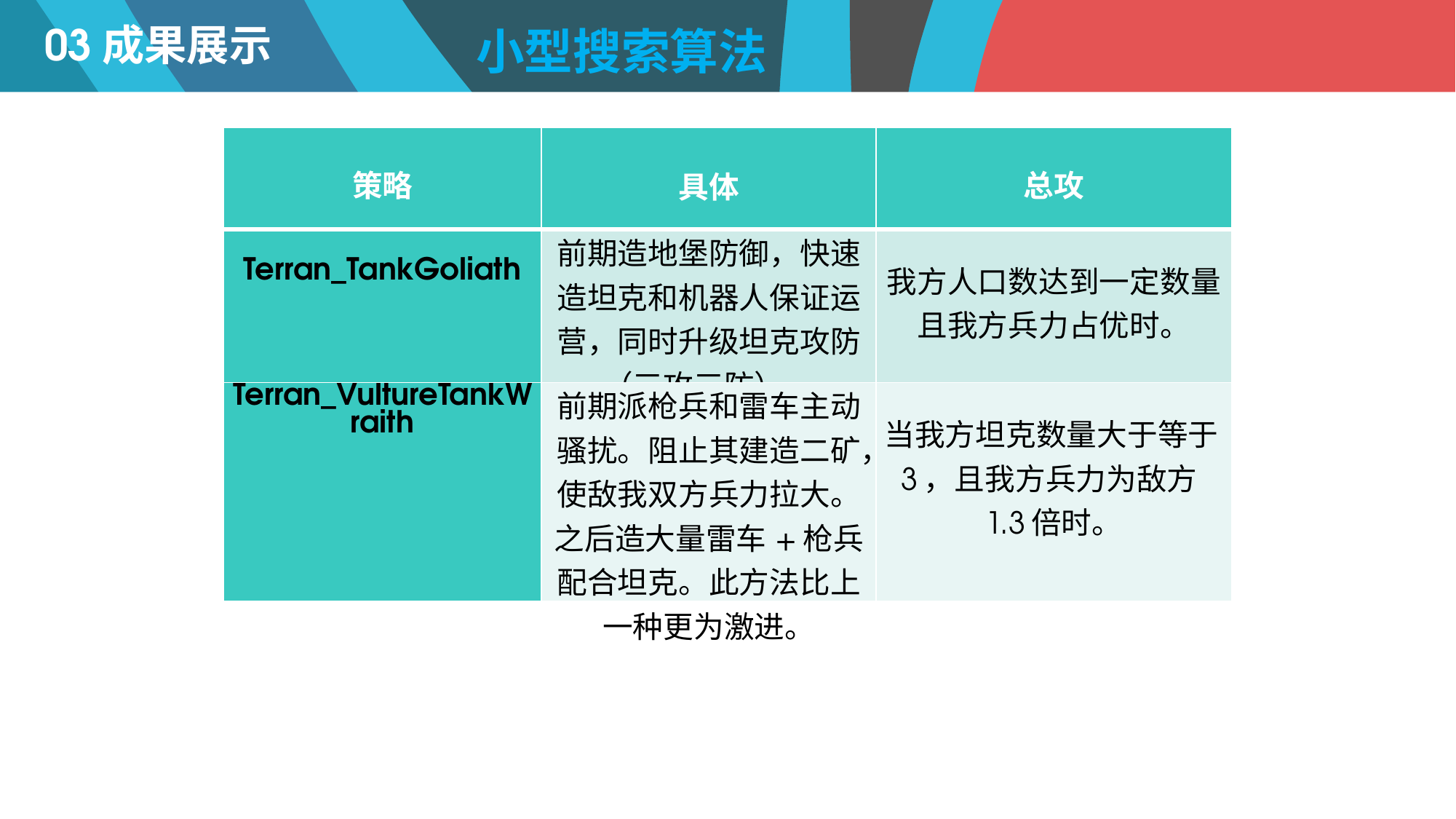

03成果展示
小型搜索算法
| 策略 | 具体 | 总攻 |
| --- | --- | --- |
| Terran\_TankGoliath | 前期造地堡防御，快速造坦克和机器人保证运营，同时升级坦克攻防（三攻三防）。 | 我方人口数达到一定数量且我方兵力占优时。 |
| Terran\_VultureTankWraith | 前期派枪兵和雷车主动骚扰。阻止其建造二矿，使敌我双方兵力拉大。之后造大量雷车+枪兵配合坦克。此方法比上一种更为激进。 | 当我方坦克数量大于等于3，且我方兵力为敌方1.3倍时。 |